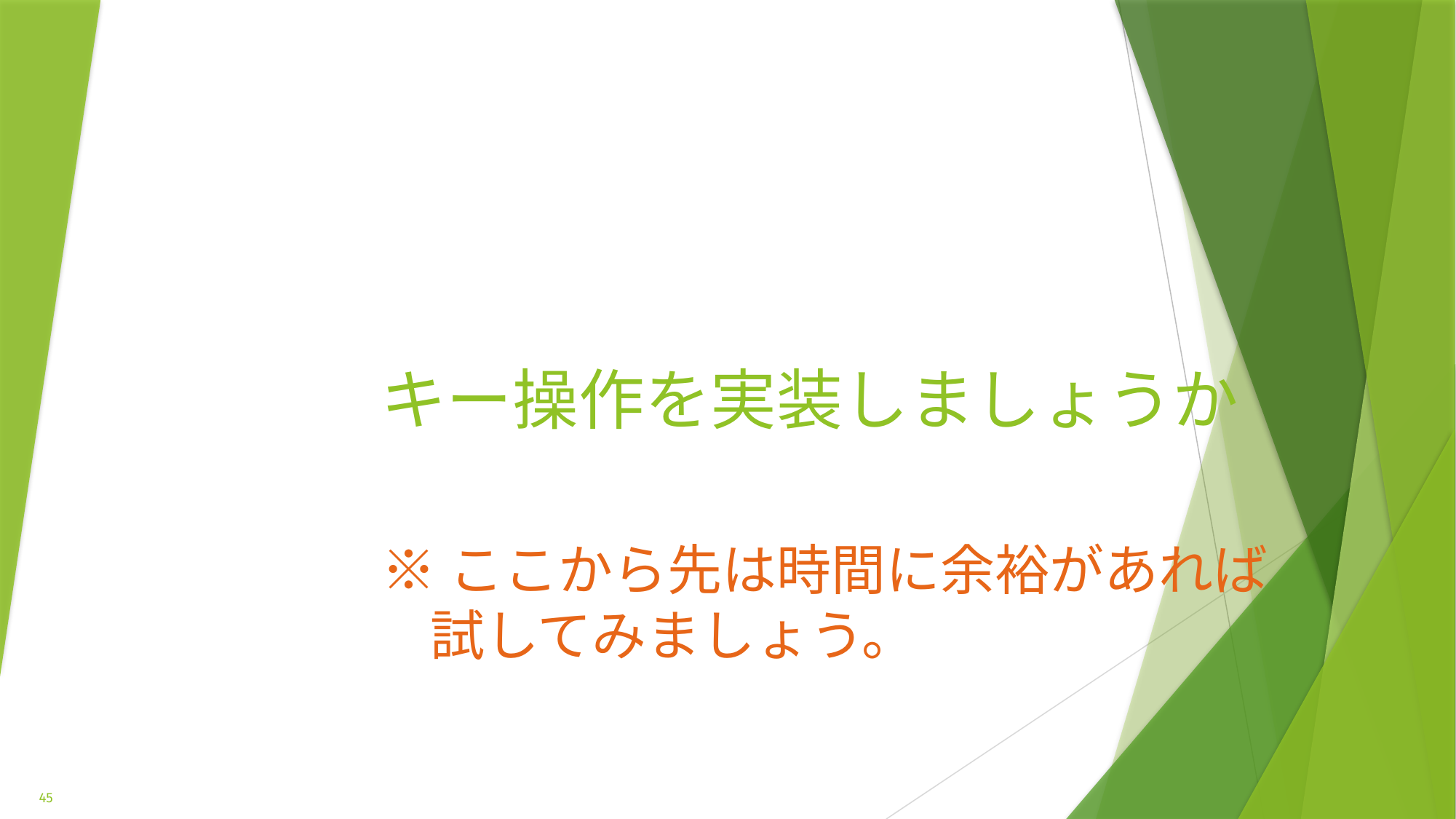

# キー操作を実装しましょうか
※ここから先は時間に余裕があれば
    試してみましょう。
45